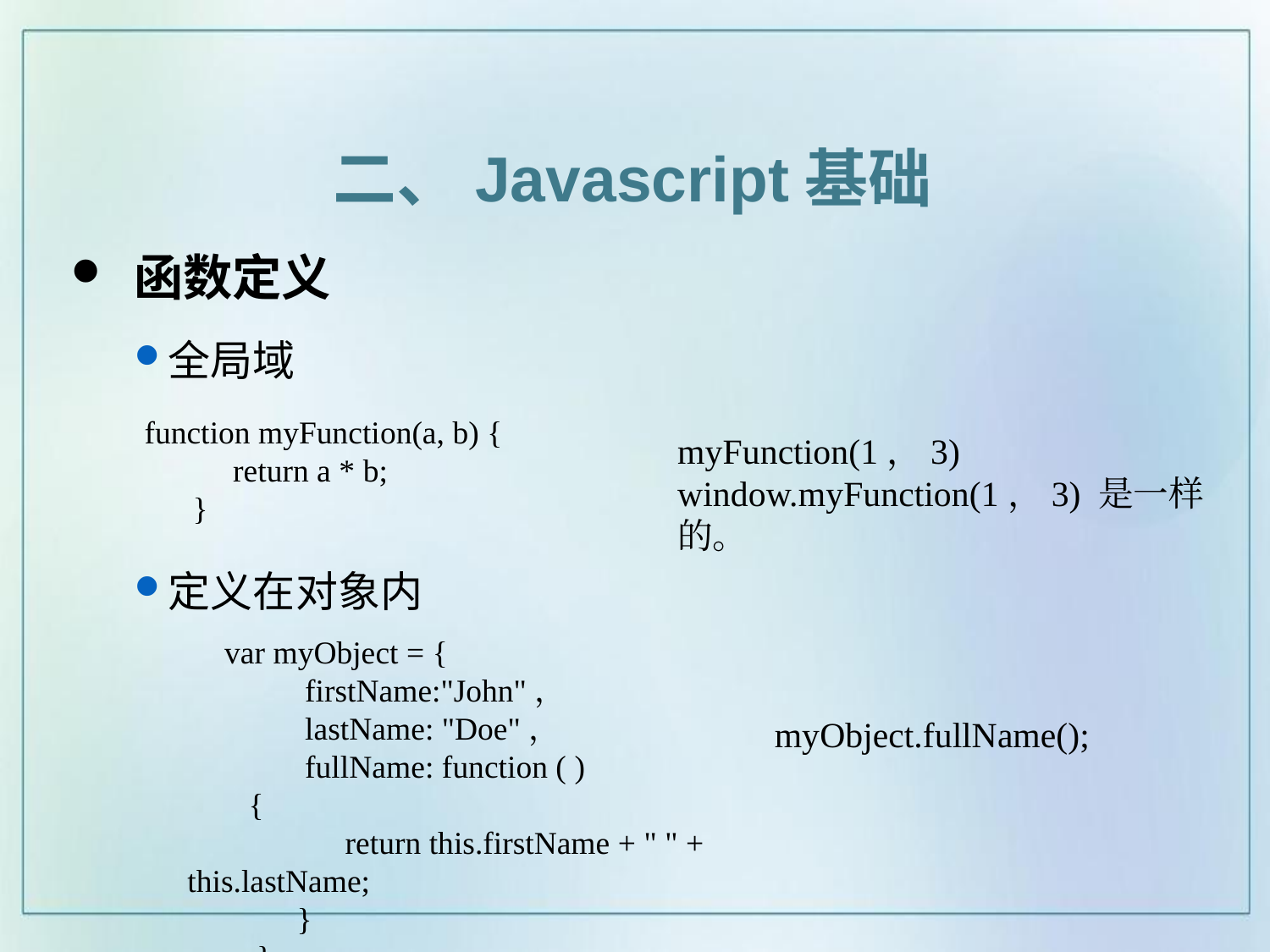

二、Javascript基础
 函数定义
全局域

定义在对象内

function myFunction(a, b) {
           return a * b;
      }
myFunction(1，3)
window.myFunction(1，3) 是一样的。
var myObject = {
          firstName:"John"，
          lastName: "Doe"，
          fullName: function ( )
   {
               return this.firstName + " " + this.lastName;
         }
    }
myObject.fullName();